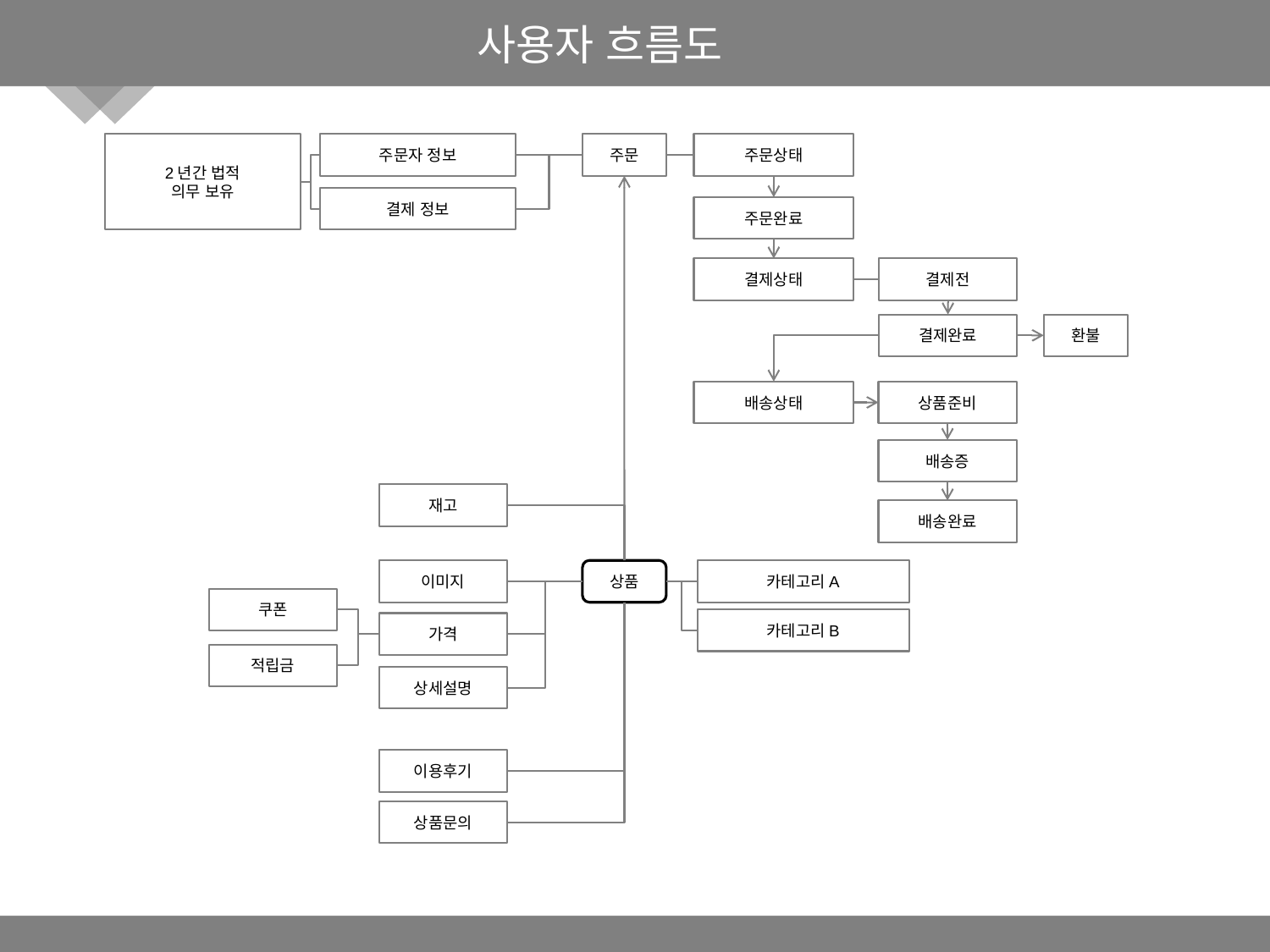

사용자 흐름도

2년간 법적
의무 보유
주문자 정보
주문
주문상태
결제 정보
주문완료
결제상태
결제전
결제완료
환불
배송상태
상품준비
배송증
재고
배송완료
이미지
상품
카테고리A
쿠폰
카테고리B
가격
적립금
상세설명
이용후기
상품문의